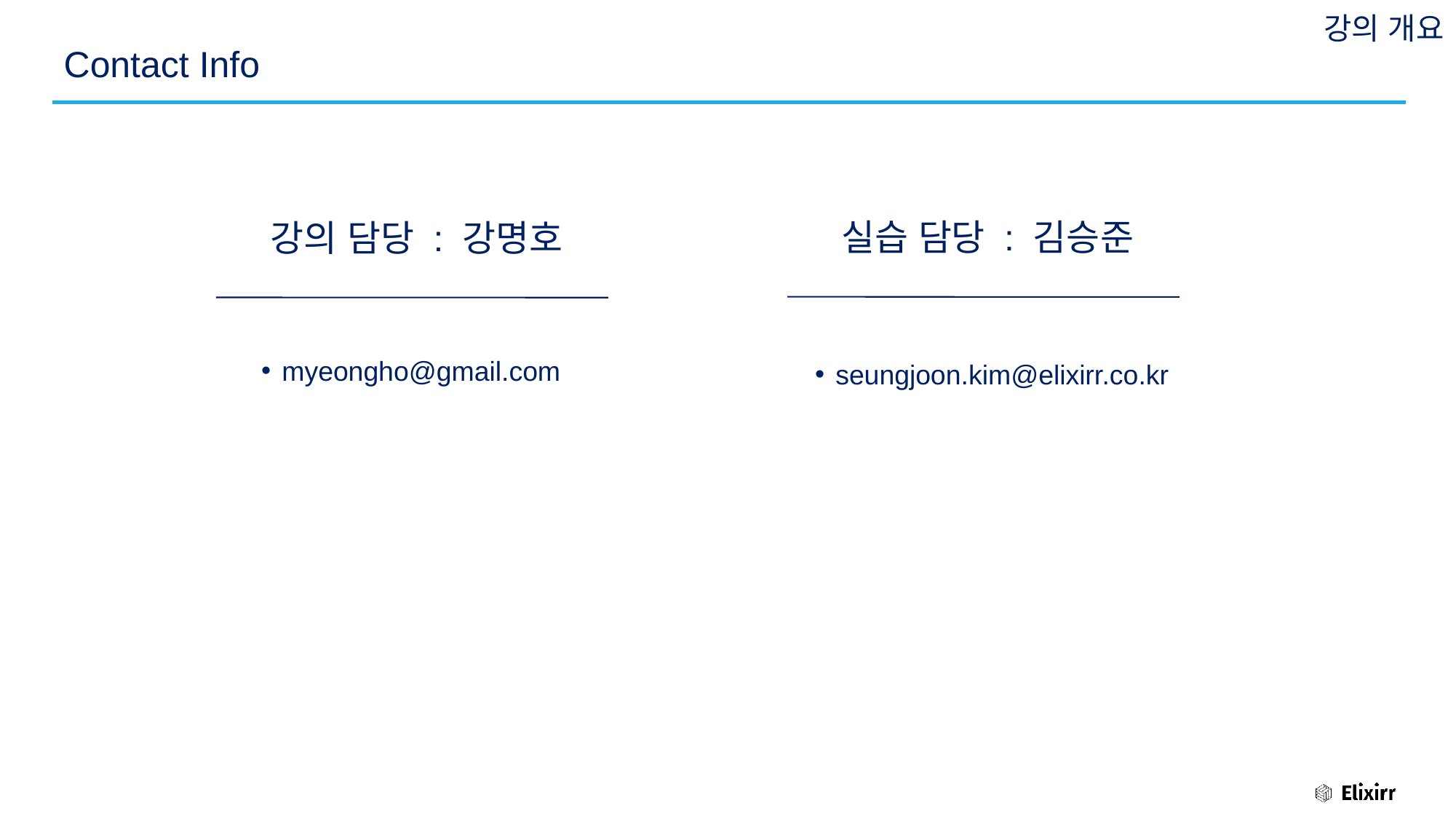

강의 개요
# Contact Info
실습 담당 : 김승준
강의 담당 : 강명호
myeongho@gmail.com
seungjoon.kim@elixirr.co.kr